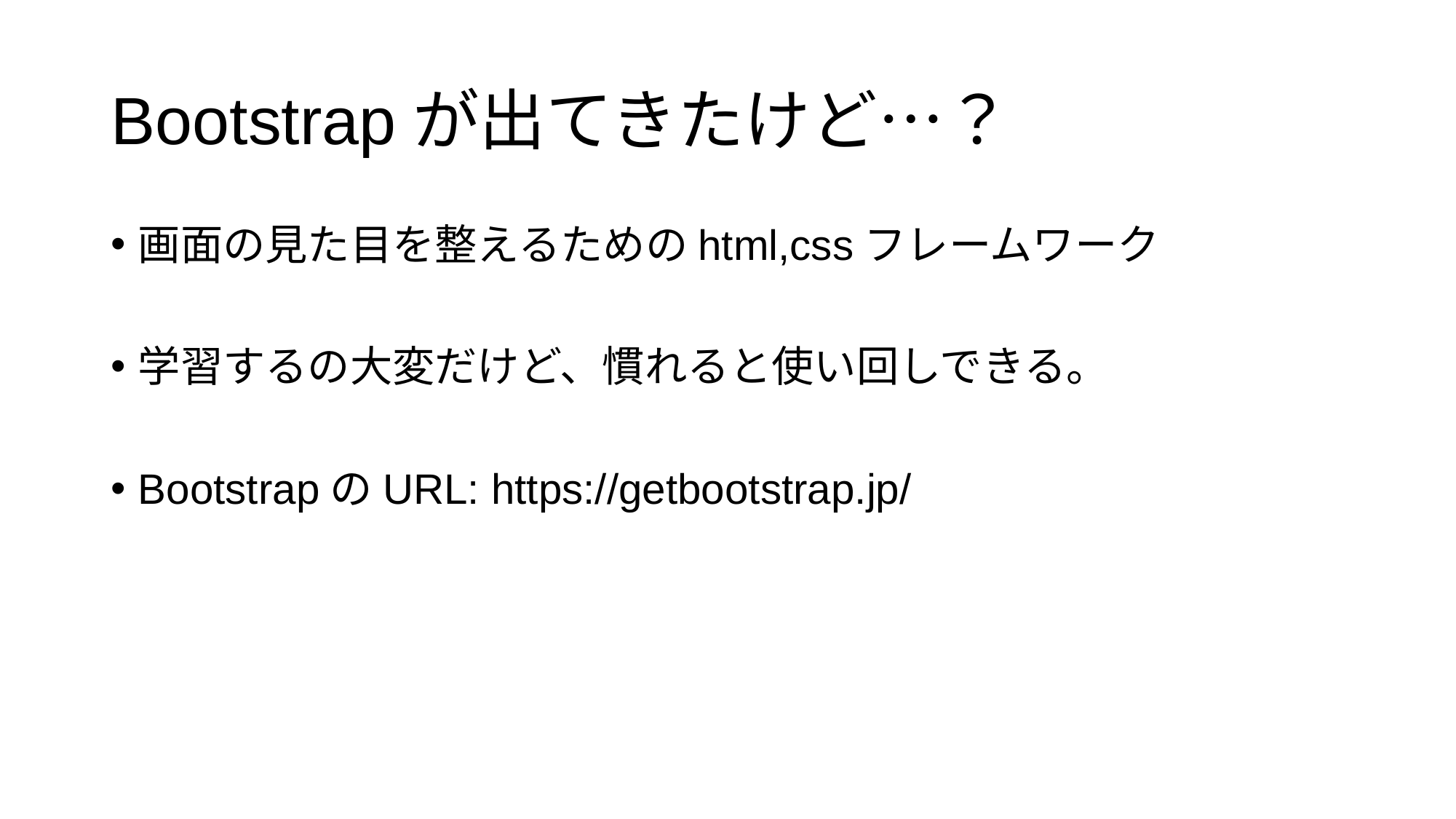

# Bootstrapが出てきたけど…？
画面の見た目を整えるためのhtml,cssフレームワーク

学習するの大変だけど、慣れると使い回しできる。

BootstrapのURL: https://getbootstrap.jp/